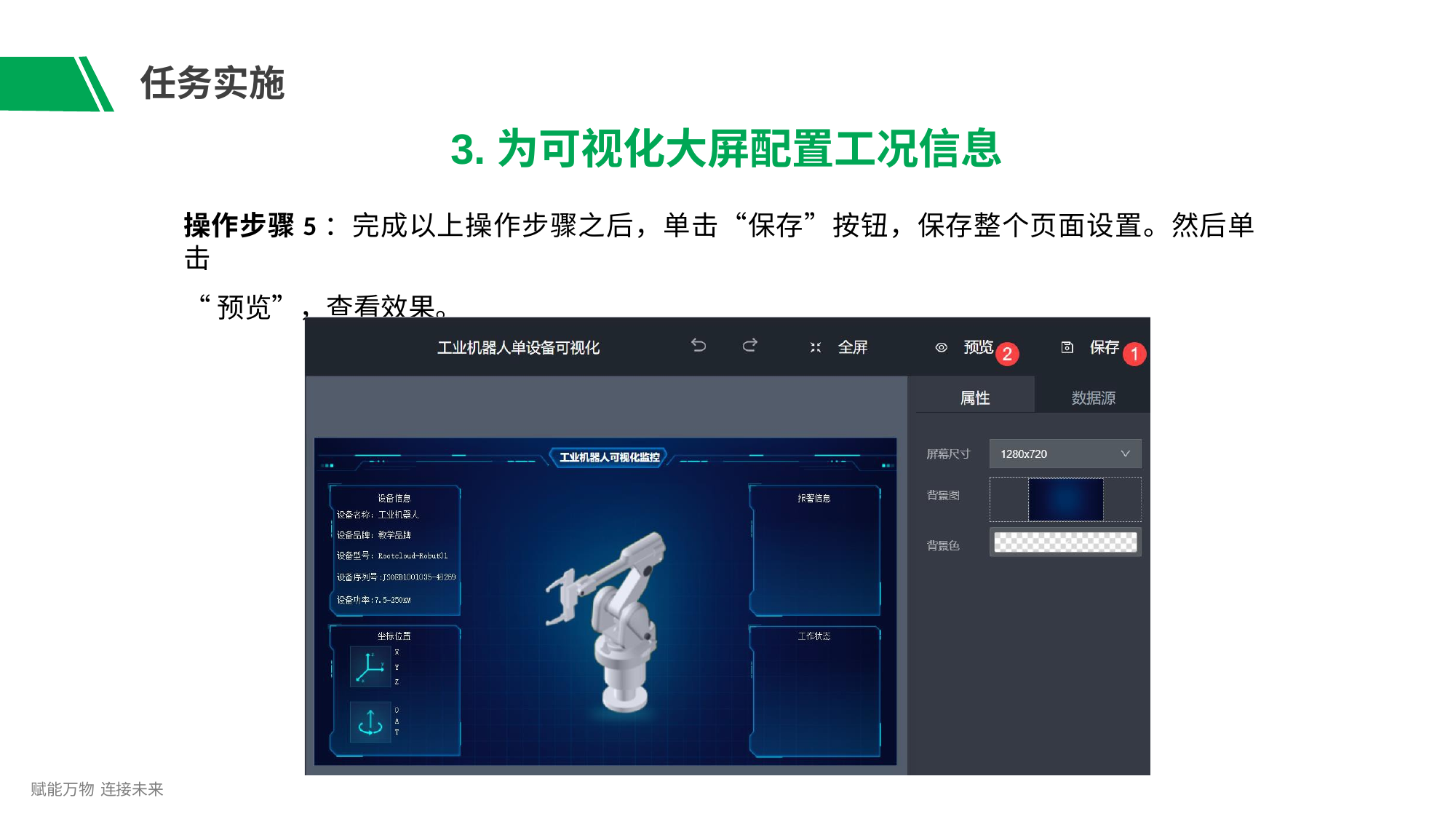

# 任务实施
3.为可视化大屏配置工况信息
操作步骤5：完成以上操作步骤之后，单击“保存”按钮，保存整个页面设置。然后单击
“预览”，查看效果。

赋能万物 连接未来